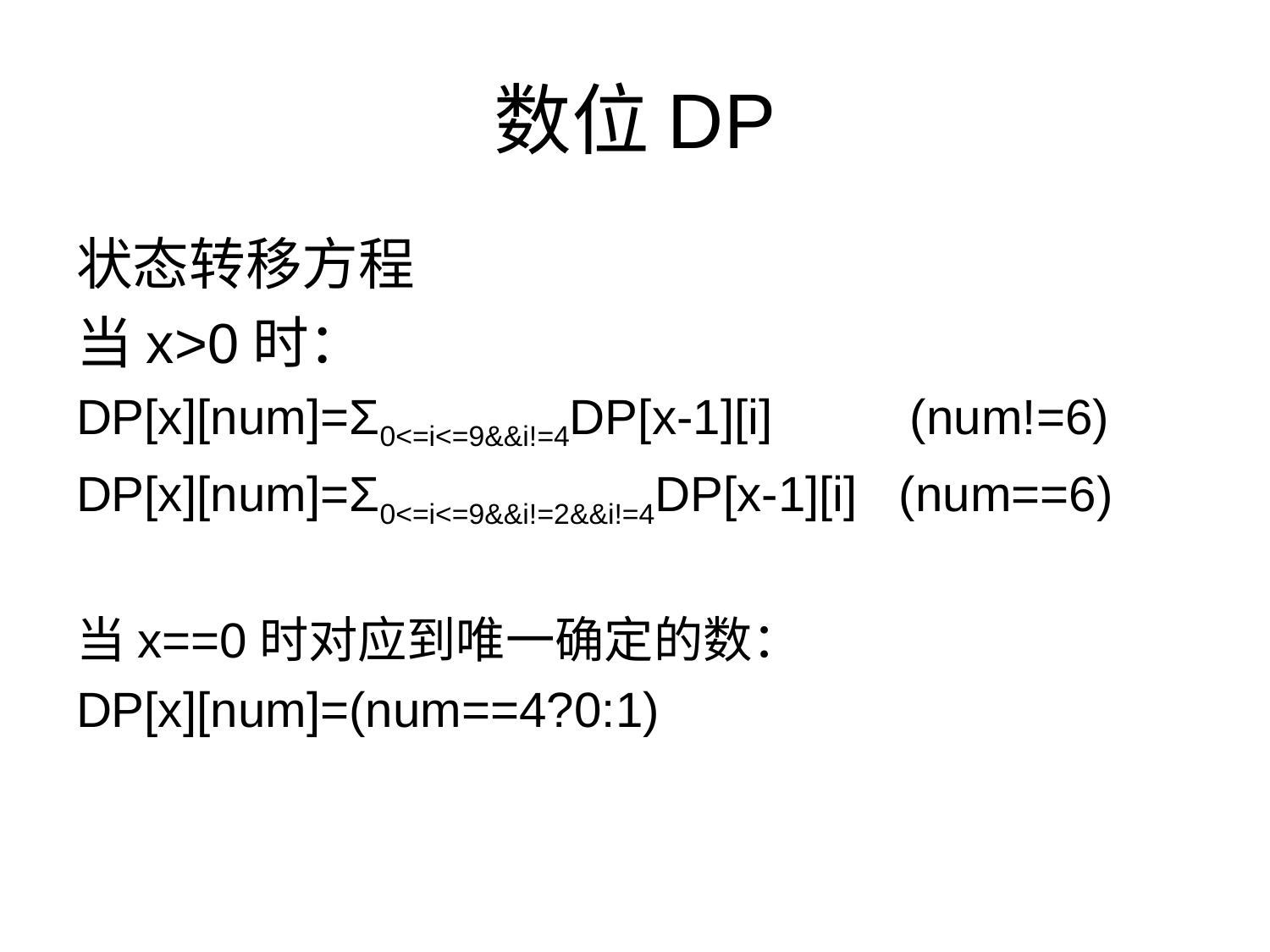

# 数位DP
状态转移方程
当x>0时：
DP[x][num]=Σ0<=i<=9&&i!=4DP[x-1][i]          (num!=6)
DP[x][num]=Σ0<=i<=9&&i!=2&&i!=4DP[x-1][i]   (num==6)

当x==0时对应到唯一确定的数：
DP[x][num]=(num==4?0:1)